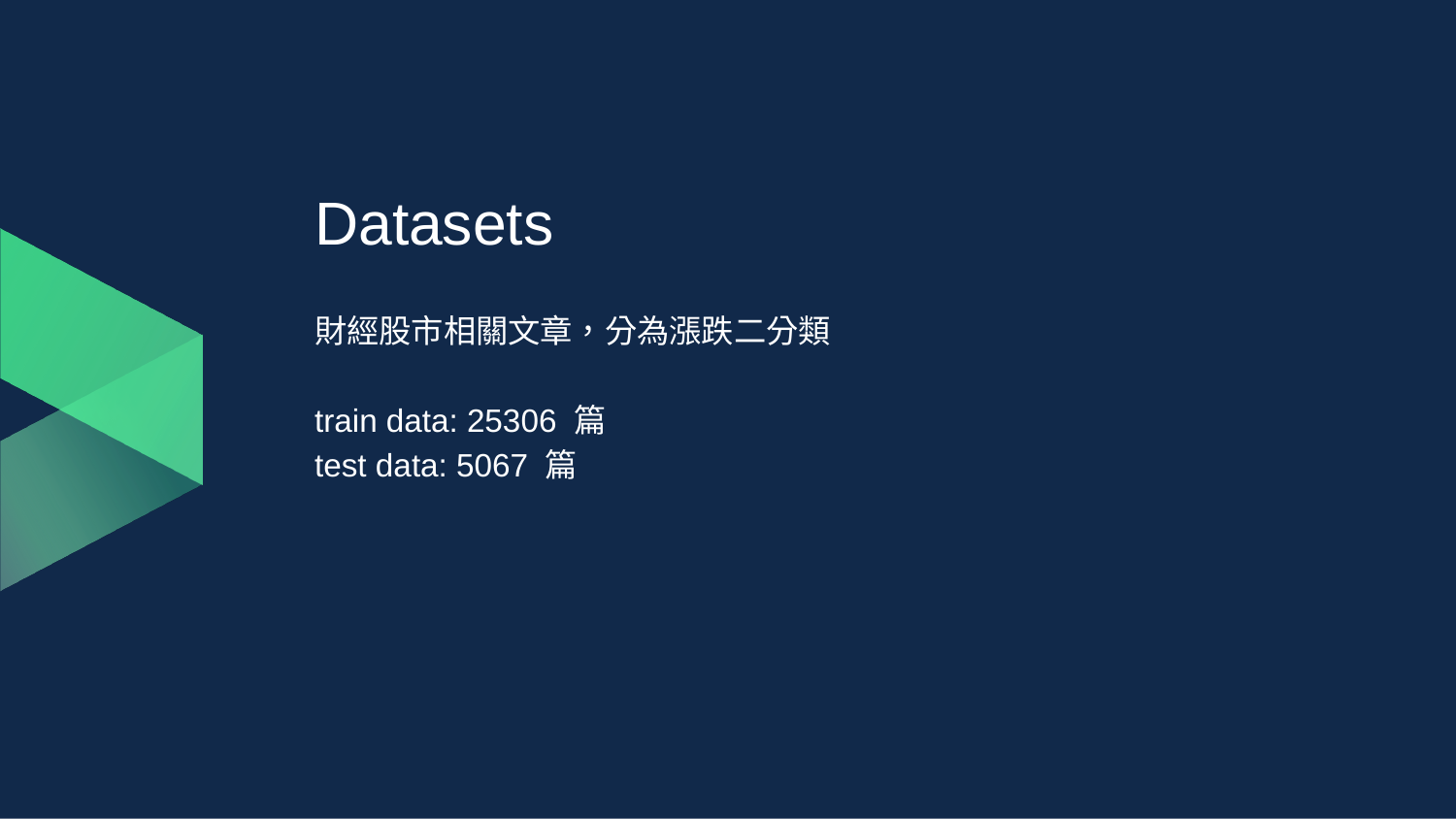

# Datasets
財經股市相關文章，分為漲跌二分類

train data: 25306 篇
test data: 5067 篇